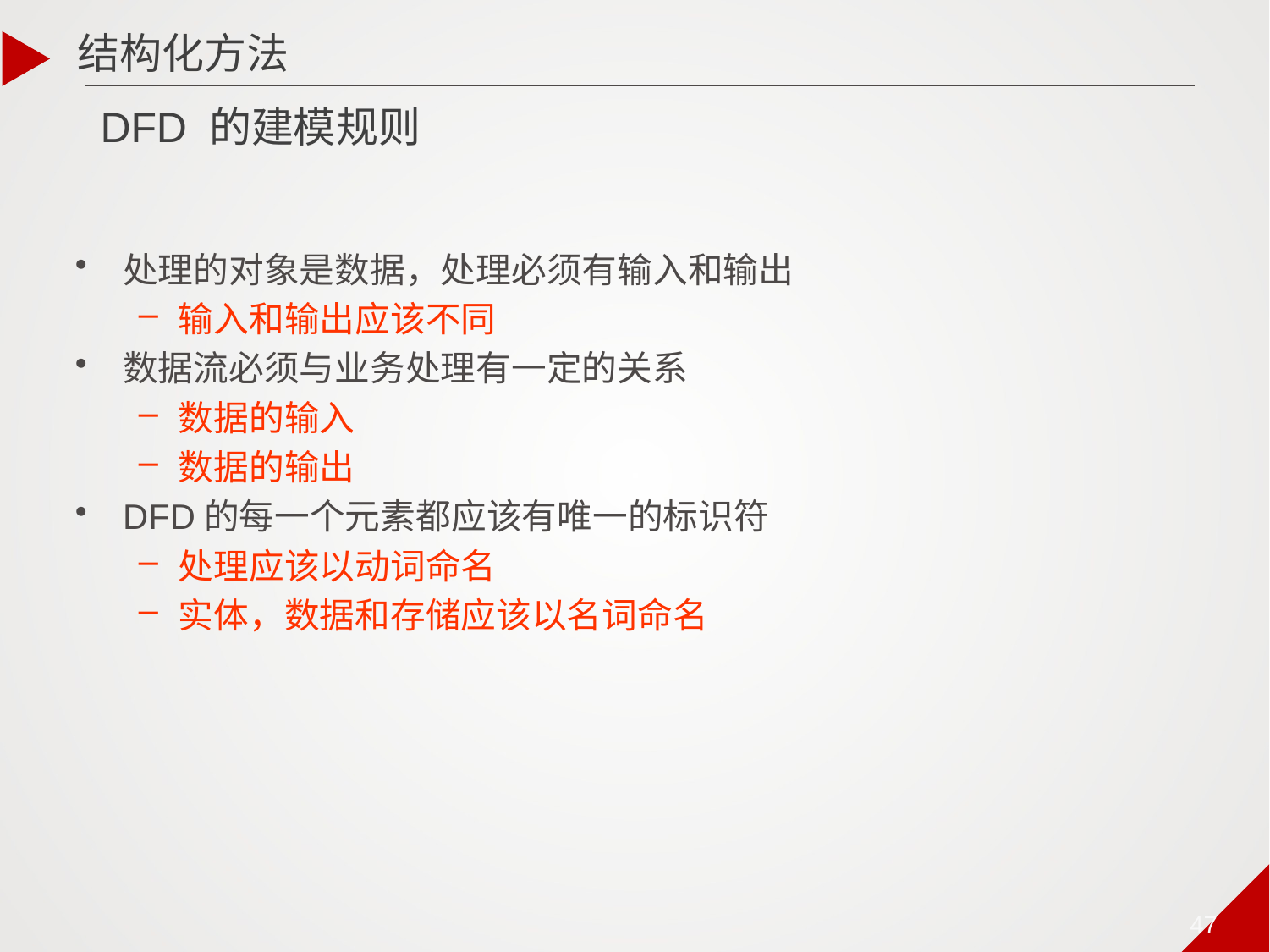

结构化方法

# DFD 的建模规则
处理的对象是数据，处理必须有输入和输出
输入和输出应该不同
数据流必须与业务处理有一定的关系
数据的输入
数据的输出
DFD的每一个元素都应该有唯一的标识符
处理应该以动词命名
实体，数据和存储应该以名词命名